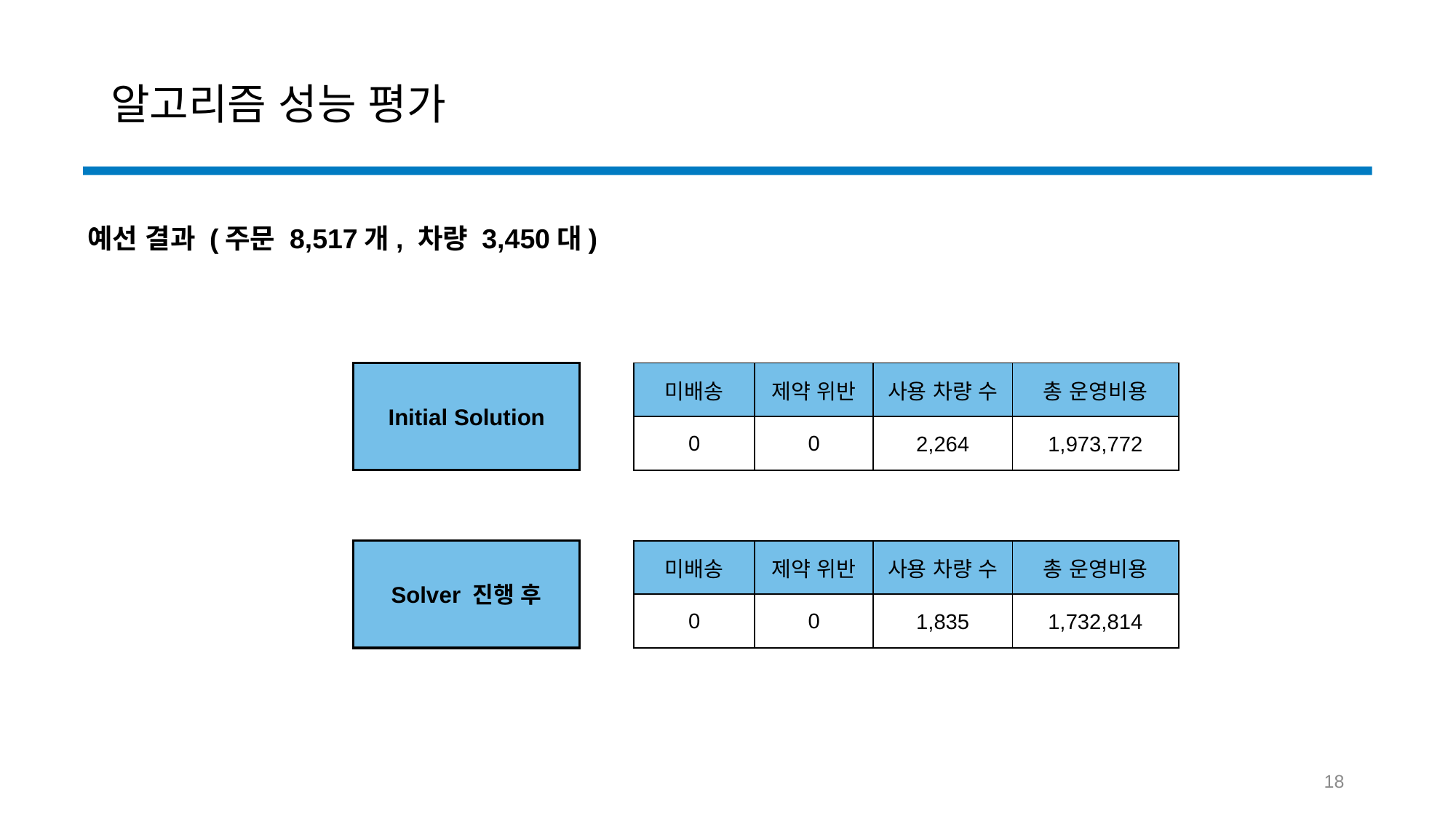

# 알고리즘 성능 평가

예선 결과 (주문 8,517개, 차량 3,450대)
| 미배송 | 제약 위반 | 사용 차량 수 | 총 운영비용 |
| --- | --- | --- | --- |
| 0 | 0 | 2,264 | 1,973,772 |
Initial Solution
| 미배송 | 제약 위반 | 사용 차량 수 | 총 운영비용 |
| --- | --- | --- | --- |
| 0 | 0 | 1,835 | 1,732,814 |
Solver 진행 후
18